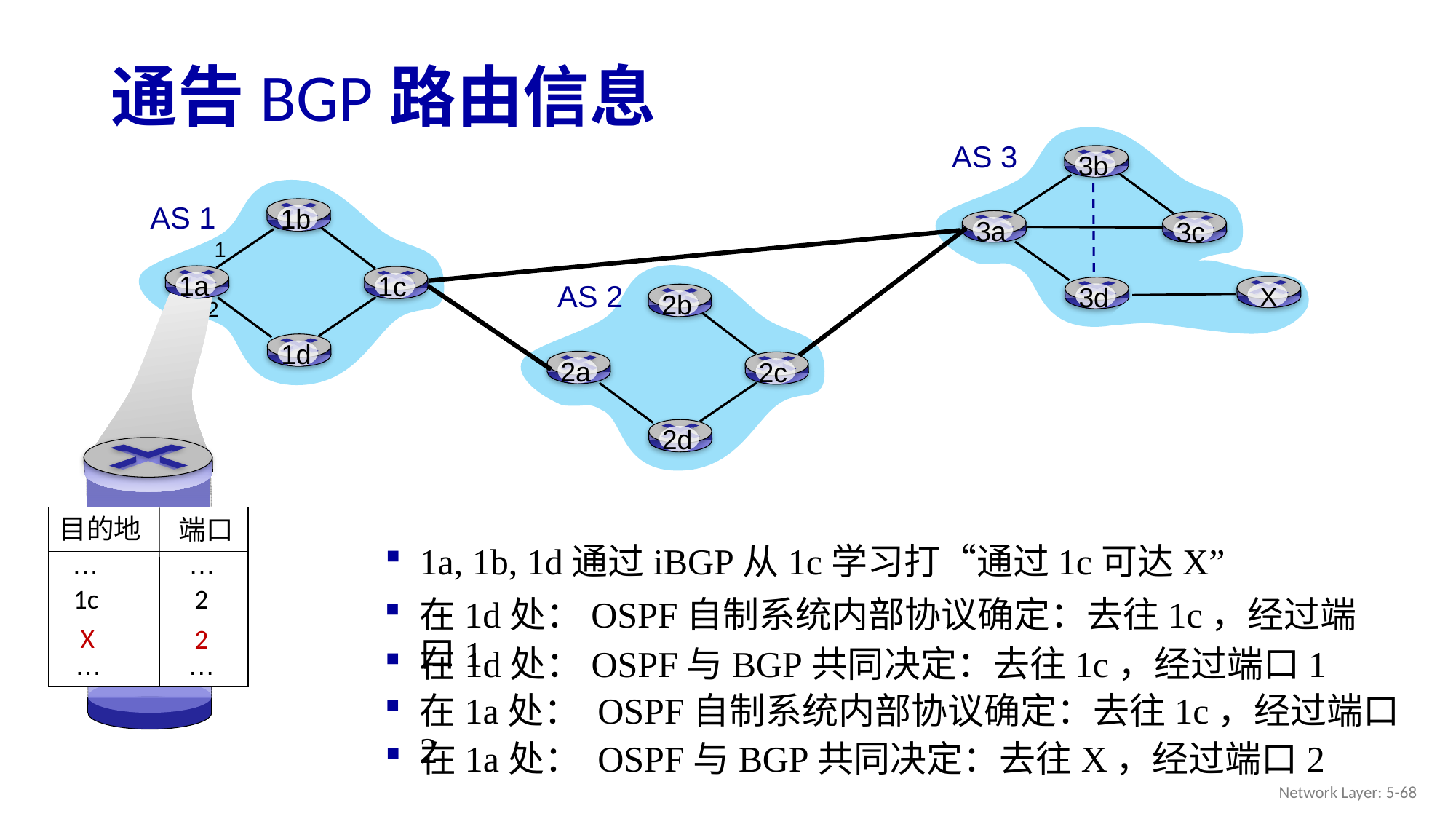

# 通告BGP路由信息

AS 3
3b

3a

3c

3d

1b

1a

1c

1d

AS 1

2b

2a

2c

2d

AS 2

  X

1
2

目的地
端口

…
…
2
1c

…
…

1a, 1b, 1d通过iBGP从1c学习打“通过1c可达X”
在1d处：OSPF自制系统内部协议确定：去往1c，经过端口1
X
2
在1d处：OSPF与BGP共同决定：去往1c，经过端口1
在1a处： OSPF自制系统内部协议确定：去往1c，经过端口2
在1a处： OSPF与BGP共同决定：去往X，经过端口2
Network Layer: 5-68